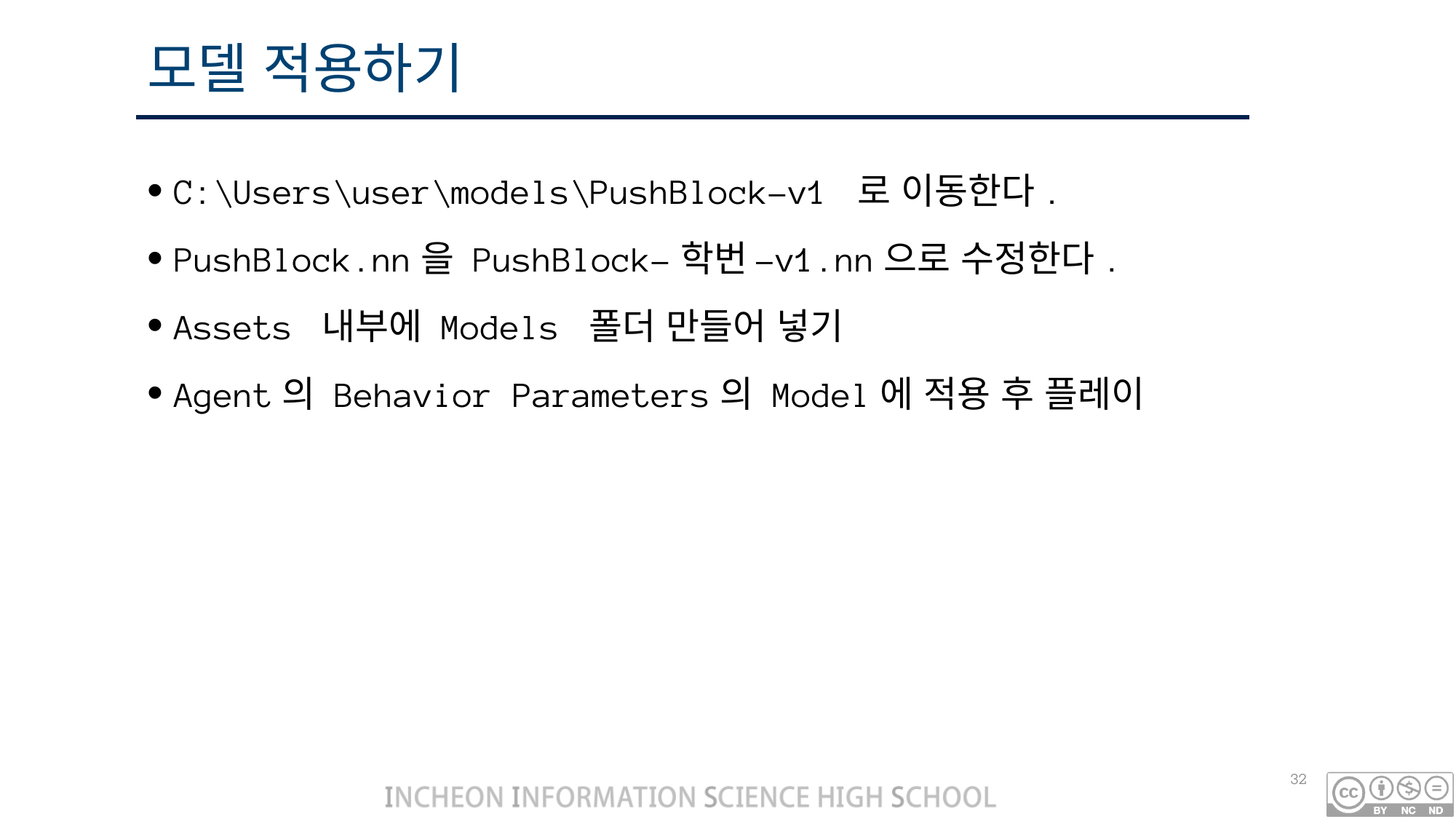

# 모델 적용하기
C:\Users\user\models\PushBlock-v1 로 이동한다.
PushBlock.nn을 PushBlock-학번-v1.nn으로 수정한다.
Assets 내부에 Models 폴더 만들어 넣기
Agent의 Behavior Parameters의 Model에 적용 후 플레이
32